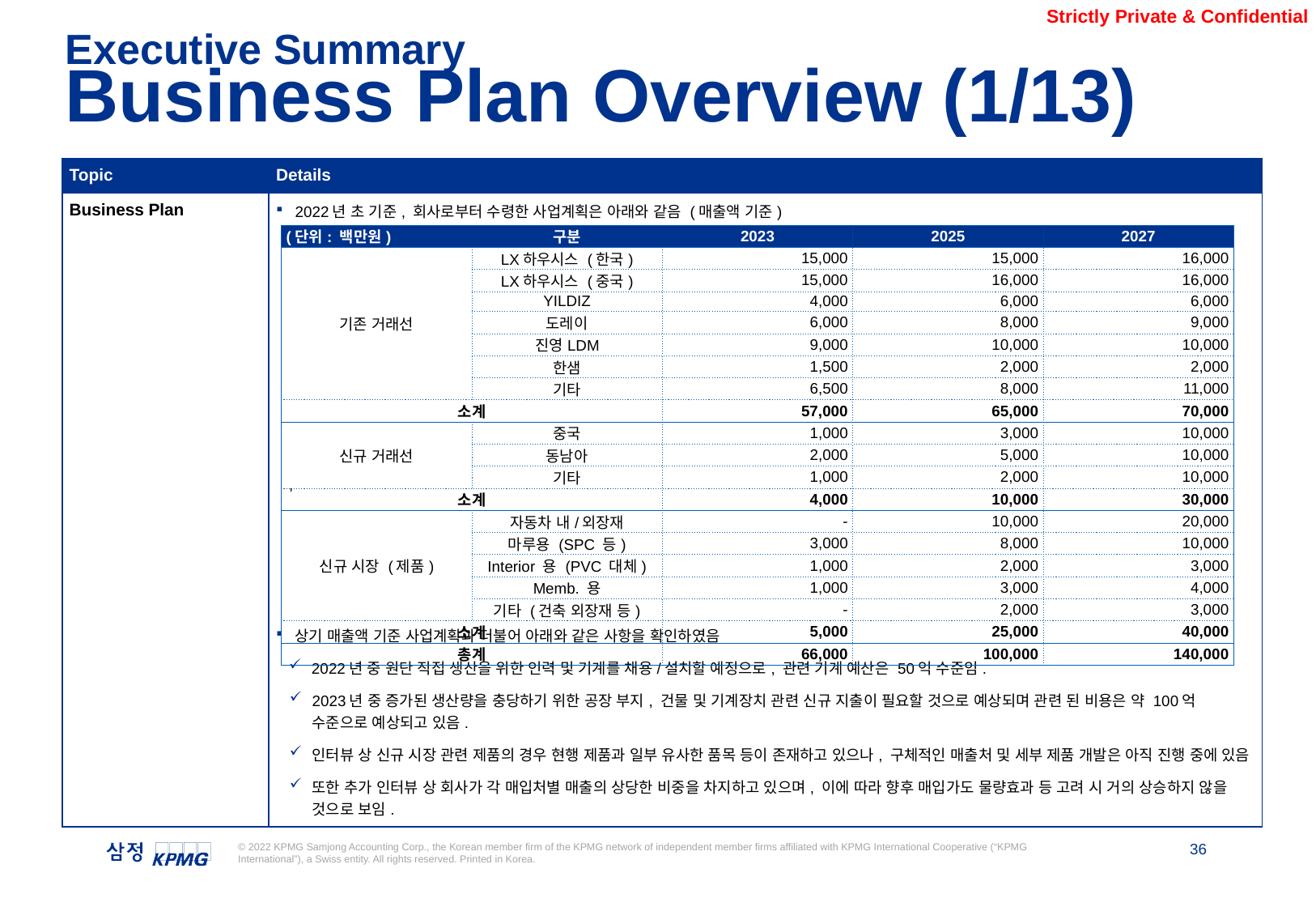

Executive Summary
Business Plan Overview (1/13)
| Topic | Details |
| --- | --- |
| Business Plan | 2022년 초 기준, 회사로부터 수령한 사업계획은 아래와 같음 (매출액 기준) ’ 상기 매출액 기준 사업계획과 더불어 아래와 같은 사항을 확인하였음 2022년 중 원단 직접 생산을 위한 인력 및 기계를 채용/설치할 예정으로, 관련 기계 예산은 50억 수준임. 2023년 중 증가된 생산량을 충당하기 위한 공장 부지, 건물 및 기계장치 관련 신규 지출이 필요할 것으로 예상되며 관련 된 비용은 약 100억 수준으로 예상되고 있음. 인터뷰 상 신규 시장 관련 제품의 경우 현행 제품과 일부 유사한 품목 등이 존재하고 있으나, 구체적인 매출처 및 세부 제품 개발은 아직 진행 중에 있음 또한 추가 인터뷰 상 회사가 각 매입처별 매출의 상당한 비중을 차지하고 있으며, 이에 따라 향후 매입가도 물량효과 등 고려 시 거의 상승하지 않을 것으로 보임. |
| (단위: 백만원) | 구분 | 2023 | 2025 | 2027 |
| --- | --- | --- | --- | --- |
| 기존 거래선 | LX하우시스 (한국) | 15,000 | 15,000 | 16,000 |
|  | LX하우시스 (중국) | 15,000 | 16,000 | 16,000 |
|  | YILDIZ | 4,000 | 6,000 | 6,000 |
|  | 도레이 | 6,000 | 8,000 | 9,000 |
|  | 진영LDM | 9,000 | 10,000 | 10,000 |
|  | 한샘 | 1,500 | 2,000 | 2,000 |
|  | 기타 | 6,500 | 8,000 | 11,000 |
| 소계 |  | 57,000 | 65,000 | 70,000 |
| 신규 거래선 | 중국 | 1,000 | 3,000 | 10,000 |
|  | 동남아 | 2,000 | 5,000 | 10,000 |
|  | 기타 | 1,000 | 2,000 | 10,000 |
| 소계 |  | 4,000 | 10,000 | 30,000 |
| 신규 시장 (제품) | 자동차 내/외장재 | - | 10,000 | 20,000 |
|  | 마루용 (SPC 등) | 3,000 | 8,000 | 10,000 |
|  | Interior 용 (PVC 대체) | 1,000 | 2,000 | 3,000 |
|  | Memb. 용 | 1,000 | 3,000 | 4,000 |
|  | 기타 (건축 외장재 등) | - | 2,000 | 3,000 |
| 소계 |  | 5,000 | 25,000 | 40,000 |
| 총계 |  | 66,000 | 100,000 | 140,000 |